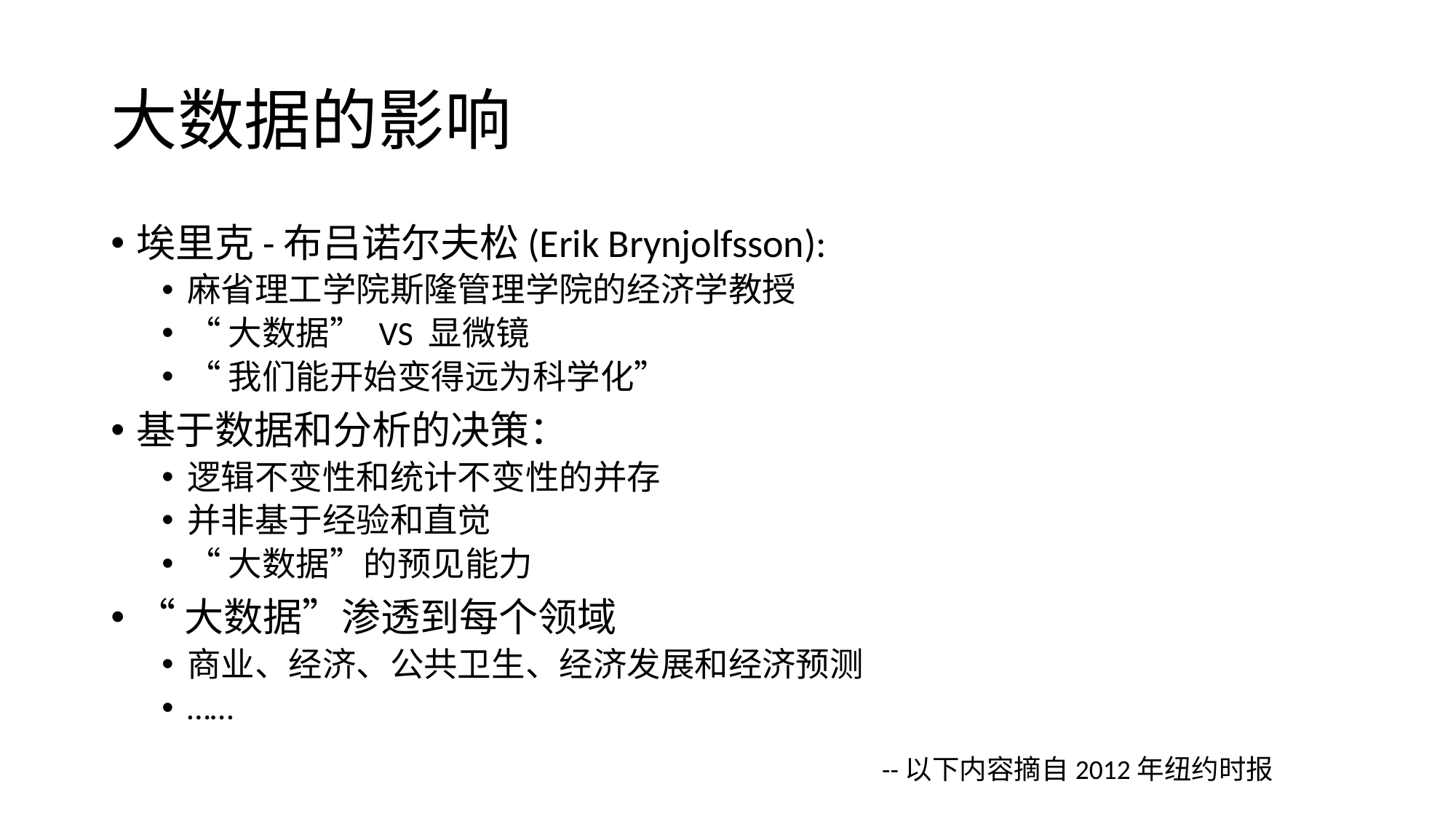

# 大数据的影响
埃里克-布吕诺尔夫松(Erik Brynjolfsson):
麻省理工学院斯隆管理学院的经济学教授
“大数据” VS 显微镜
“我们能开始变得远为科学化”
基于数据和分析的决策：
逻辑不变性和统计不变性的并存
并非基于经验和直觉
“大数据”的预见能力
“大数据”渗透到每个领域
商业、经济、公共卫生、经济发展和经济预测
……
--以下内容摘自2012年纽约时报